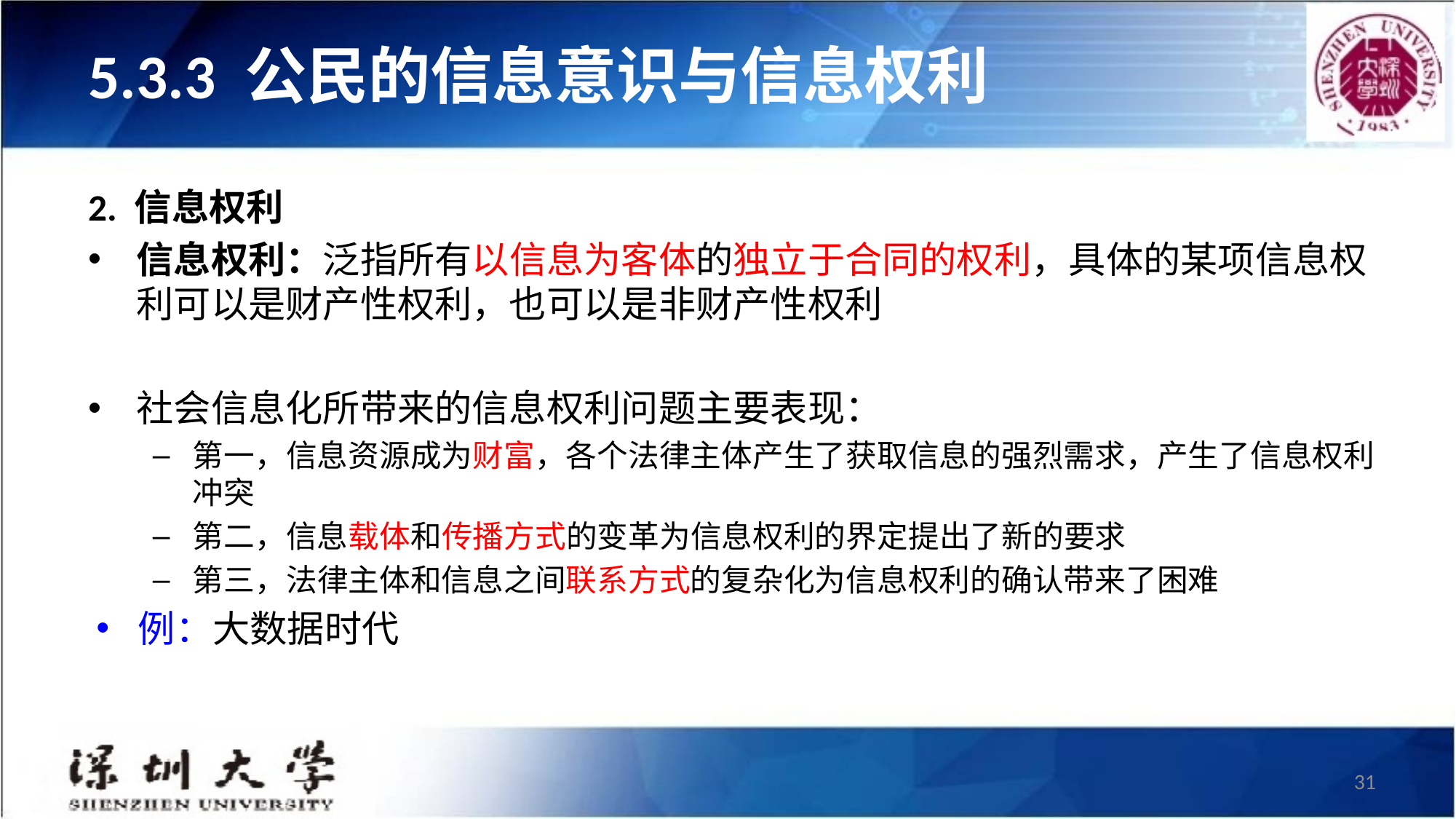

# 5.3.3 公民的信息意识与信息权利
2. 信息权利
信息权利：泛指所有以信息为客体的独立于合同的权利，具体的某项信息权利可以是财产性权利，也可以是非财产性权利

社会信息化所带来的信息权利问题主要表现：
第一，信息资源成为财富，各个法律主体产生了获取信息的强烈需求，产生了信息权利冲突
第二，信息载体和传播方式的变革为信息权利的界定提出了新的要求
第三，法律主体和信息之间联系方式的复杂化为信息权利的确认带来了困难
例：大数据时代
31